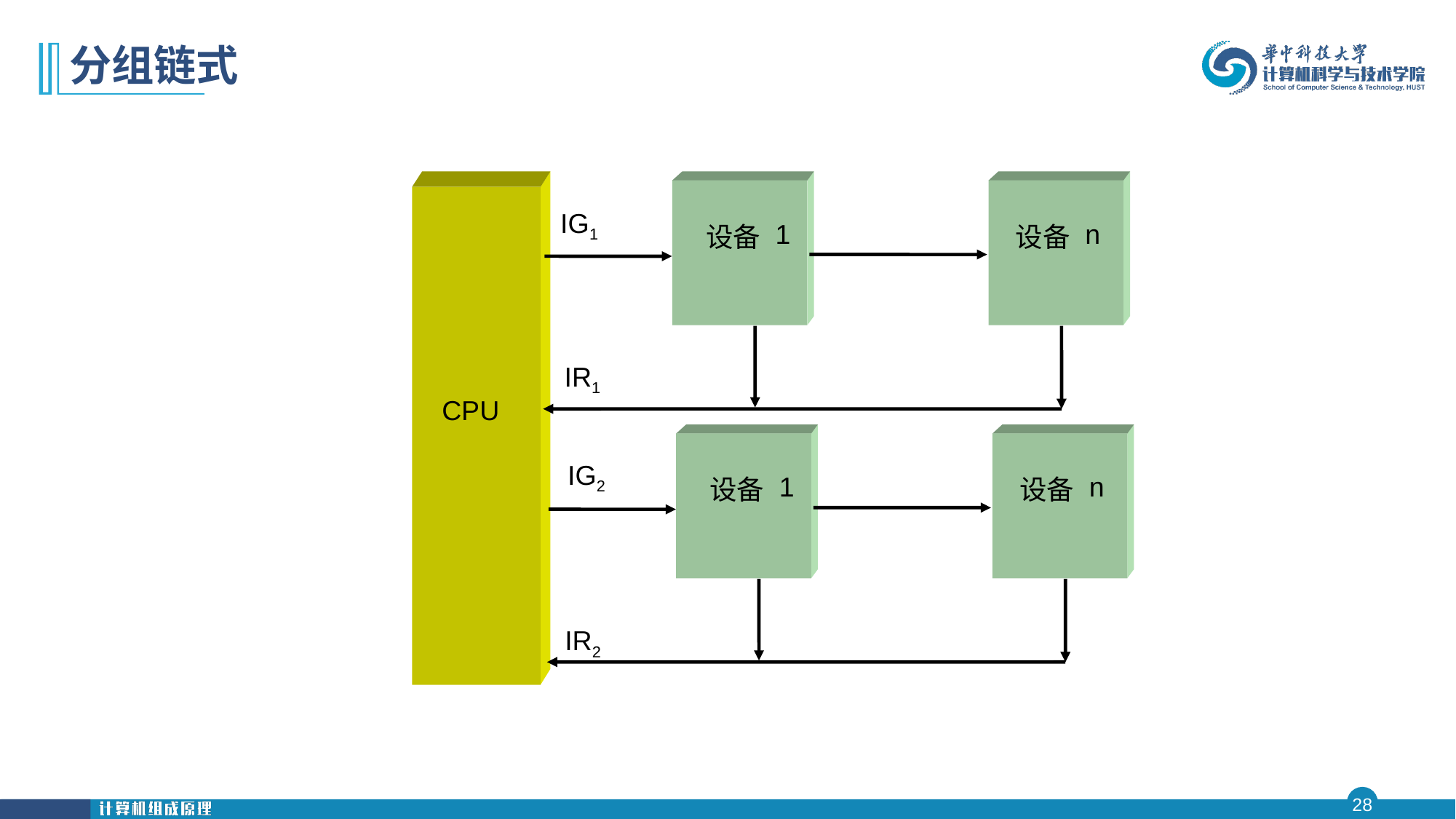

# 分组链式

IG1

1
n
设备
设备

IR1
CPU

IG2

1
n
设备
设备

IR2